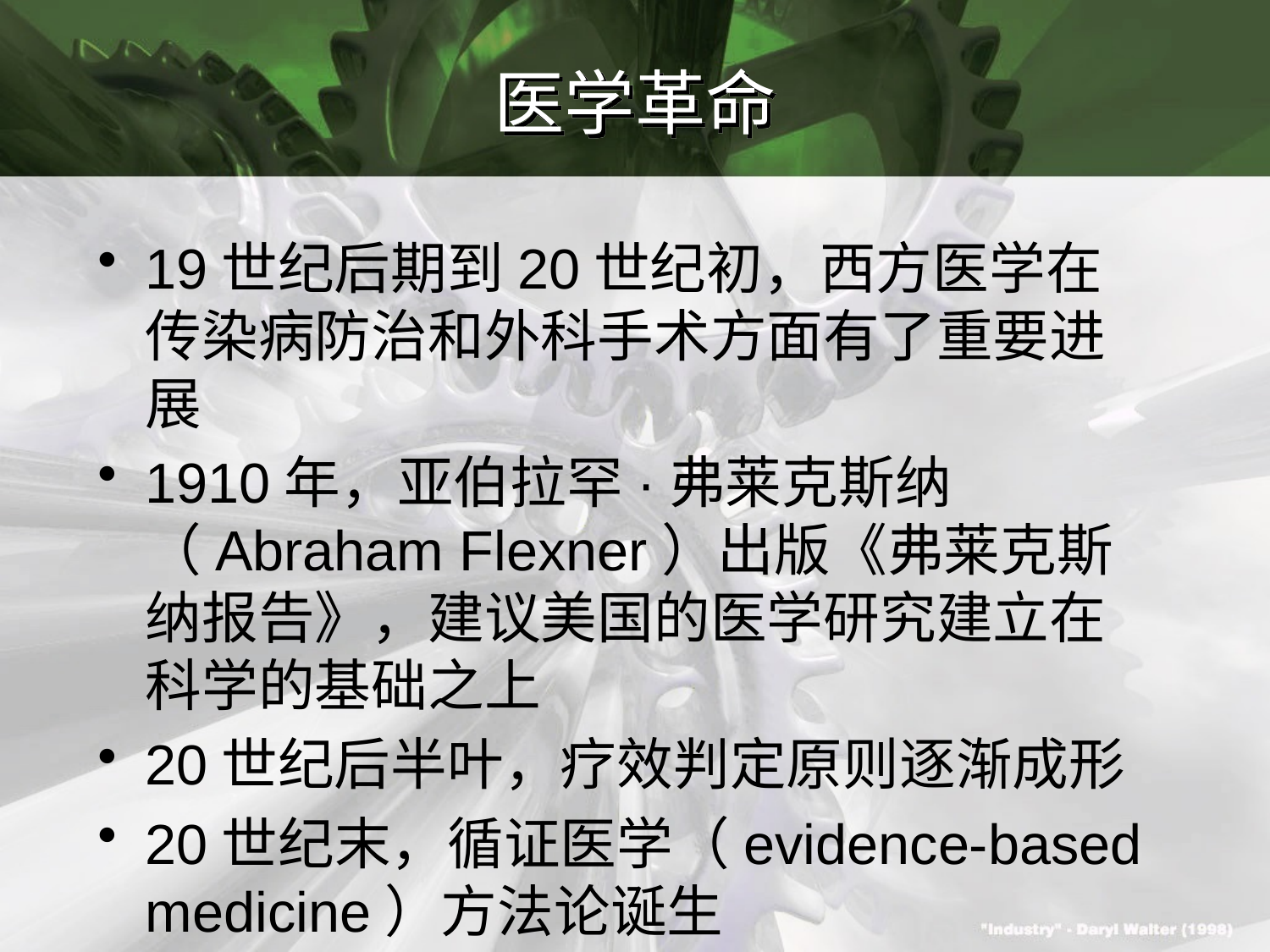

# 医学革命
19世纪后期到20世纪初，西方医学在传染病防治和外科手术方面有了重要进展
1910年，亚伯拉罕·弗莱克斯纳（Abraham Flexner）出版《弗莱克斯纳报告》，建议美国的医学研究建立在科学的基础之上
20世纪后半叶，疗效判定原则逐渐成形
20世纪末，循证医学（evidence-based medicine）方法论诞生